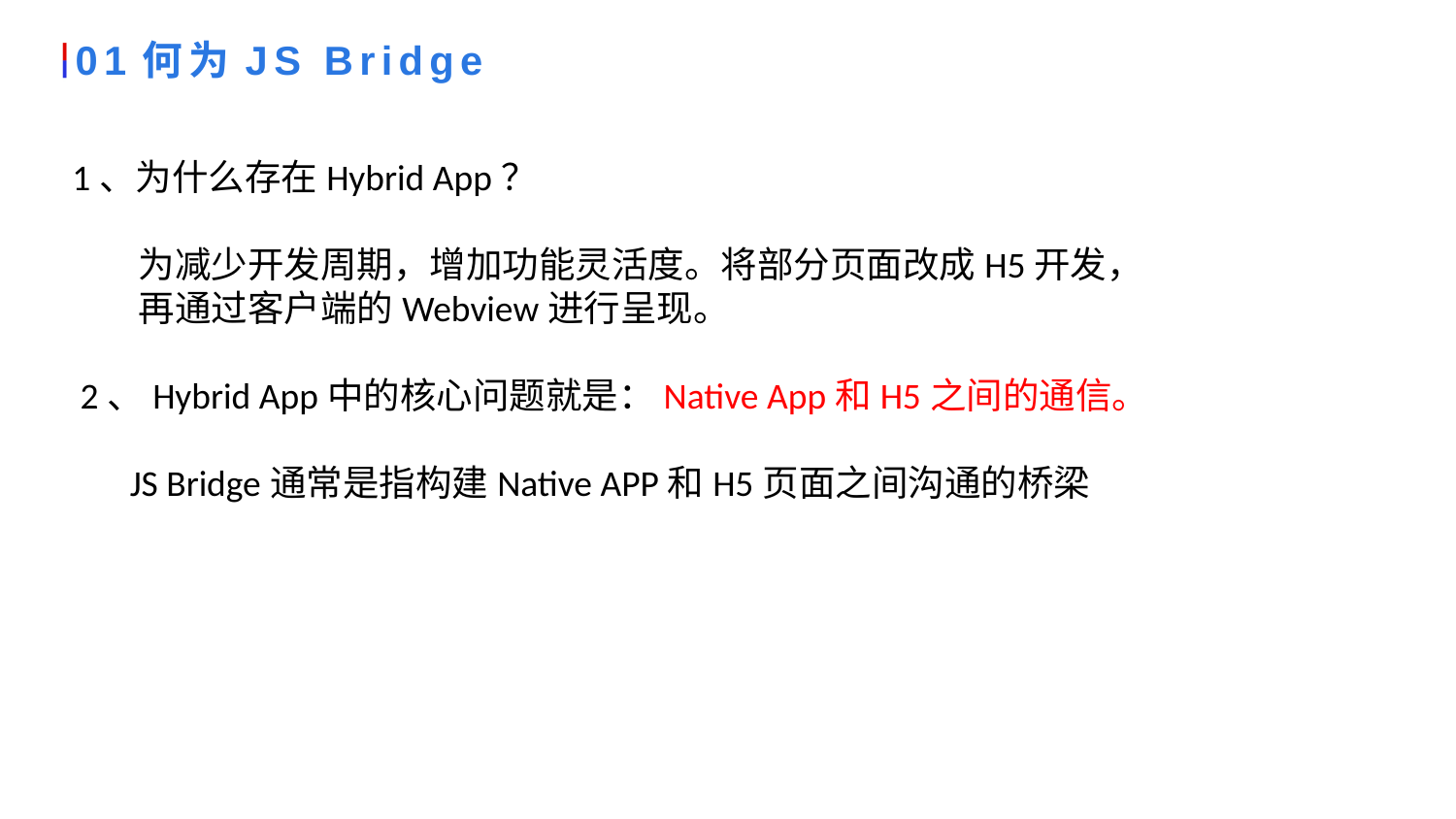

01何为JS Bridge

        1、为什么存在Hybrid App？

               为减少开发周期，增加功能灵活度。将部分页面改成H5开发，
               再通过客户端的Webview进行呈现。

         2、Hybrid App中的核心问题就是：Native App和H5之间的通信。

               JS Bridge通常是指构建Native APP和H5页面之间沟通的桥梁